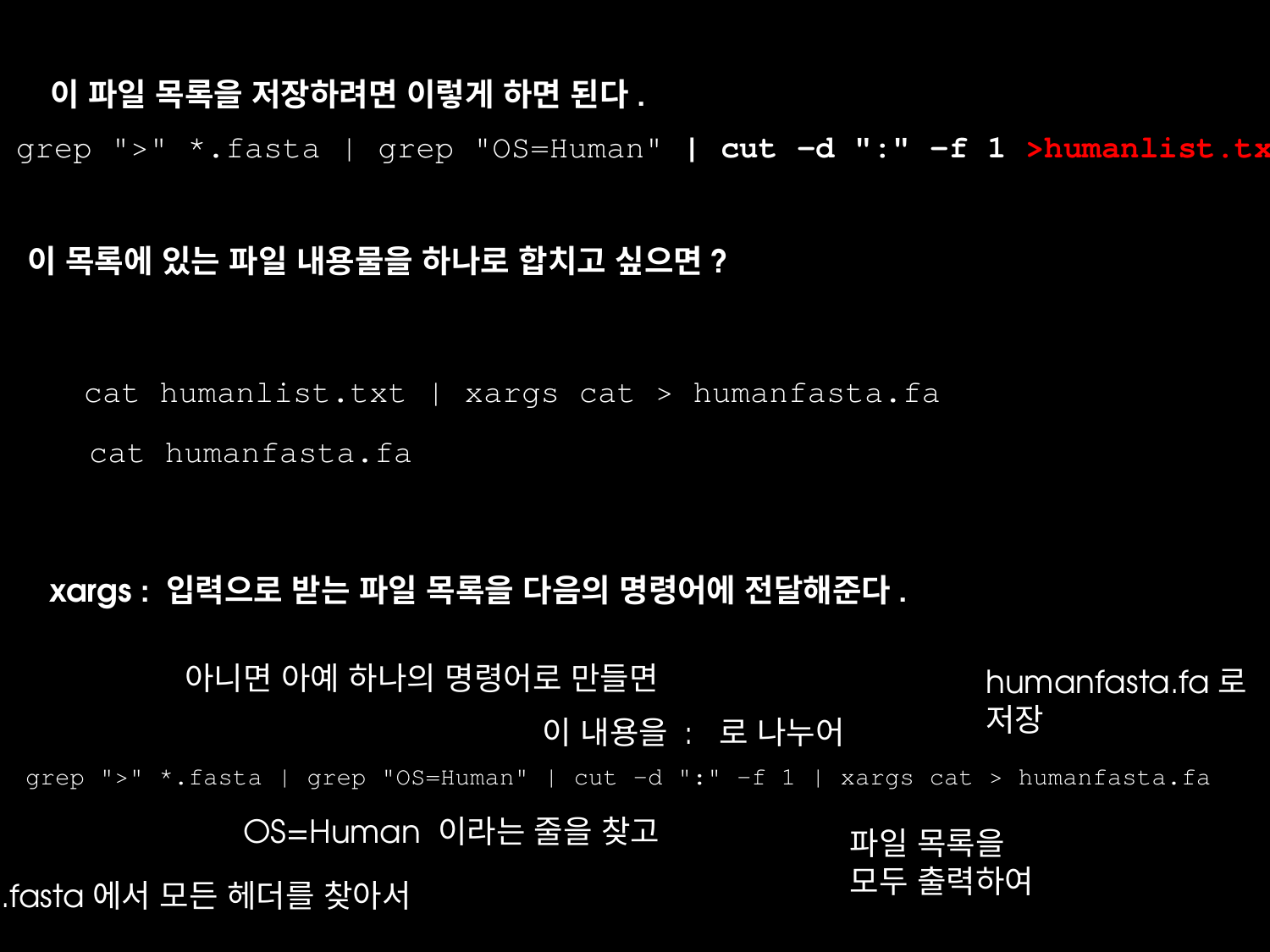

이 파일 목록을 저장하려면 이렇게 하면 된다.
grep ">" *.fasta | grep "OS=Human" | cut -d ":" -f 1 >humanlist.txt

이 목록에 있는 파일 내용물을 하나로 합치고 싶으면?
 cat humanlist.txt | xargs cat > humanfasta.fa

cat humanfasta.fa
xargs : 입력으로 받는 파일 목록을 다음의 명령어에 전달해준다.
아니면 아예 하나의 명령어로 만들면
humanfasta.fa로
저장
이 내용을 :  로 나누어
grep ">" *.fasta | grep "OS=Human" | cut -d ":" -f 1 | xargs cat > humanfasta.fa

OS=Human 이라는 줄을 찾고
파일 목록을
모두 출력하여
*.fasta에서 모든 헤더를 찾아서